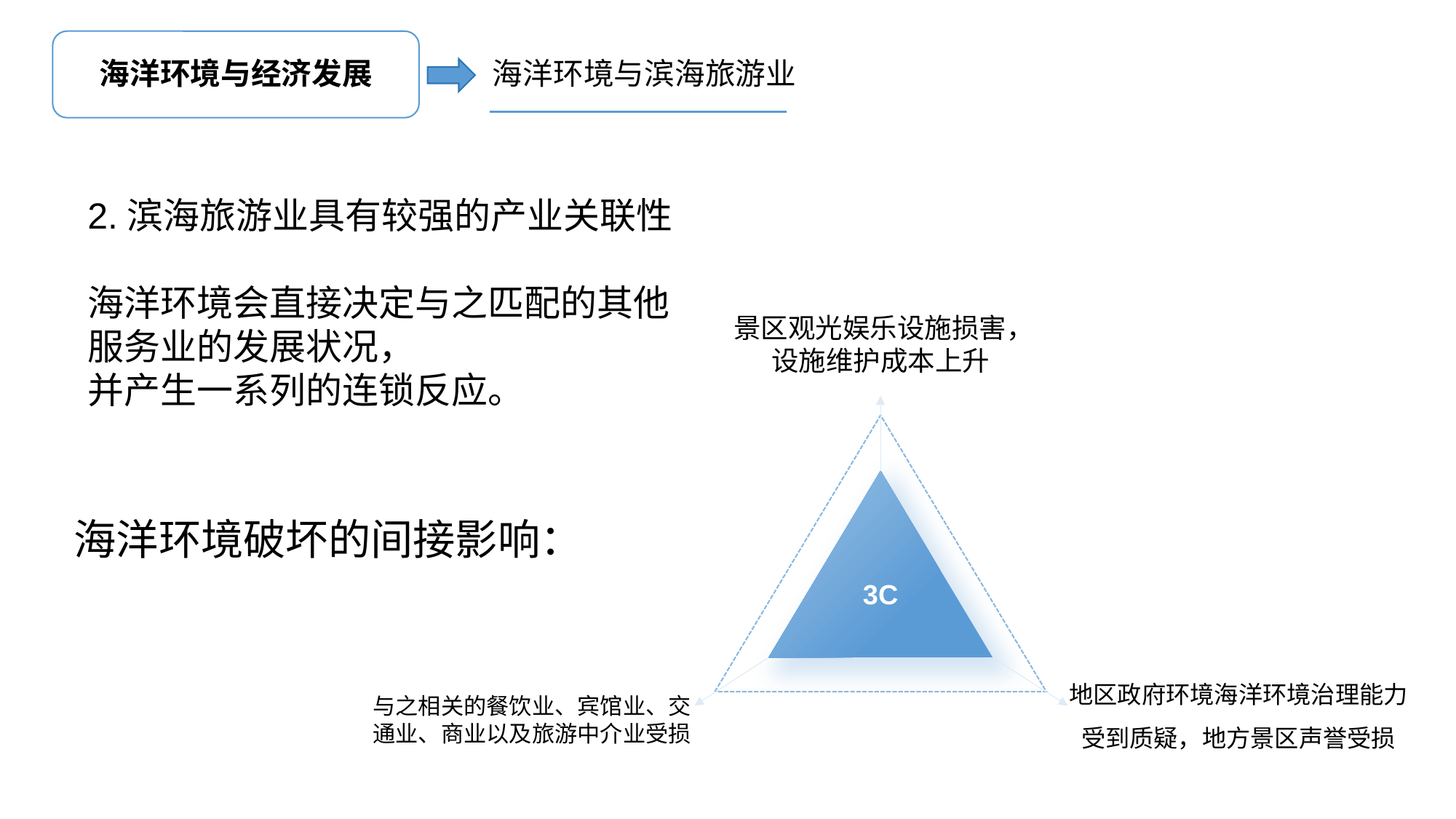

海洋环境与滨海旅游业

海洋环境与经济发展

2.滨海旅游业具有较强的产业关联性

海洋环境会直接决定与之匹配的其他服务业的发展状况，
并产生一系列的连锁反应。
景区观光娱乐设施损害，设施维护成本上升

3C
海洋环境破坏的间接影响：
地区政府环境海洋环境治理能力受到质疑，地方景区声誉受损
与之相关的餐饮业、宾馆业、交通业、商业以及旅游中介业受损